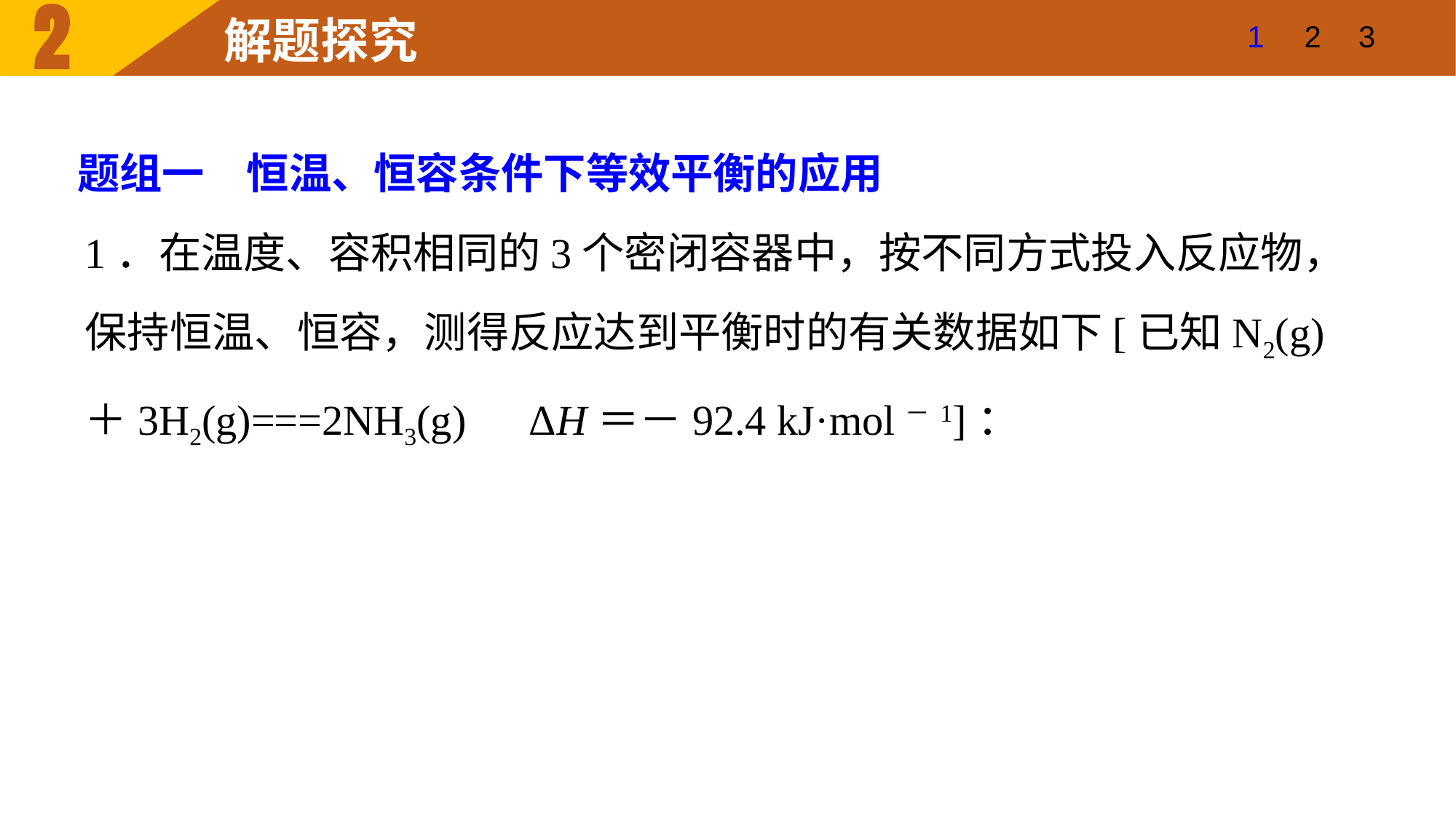

1
2
3
题组一　恒温、恒容条件下等效平衡的应用
1．在温度、容积相同的3个密闭容器中，按不同方式投入反应物，保持恒温、恒容，测得反应达到平衡时的有关数据如下[已知N2(g)＋3H2(g)===2NH3(g)　ΔH＝－92.4 kJ·mol－1]：